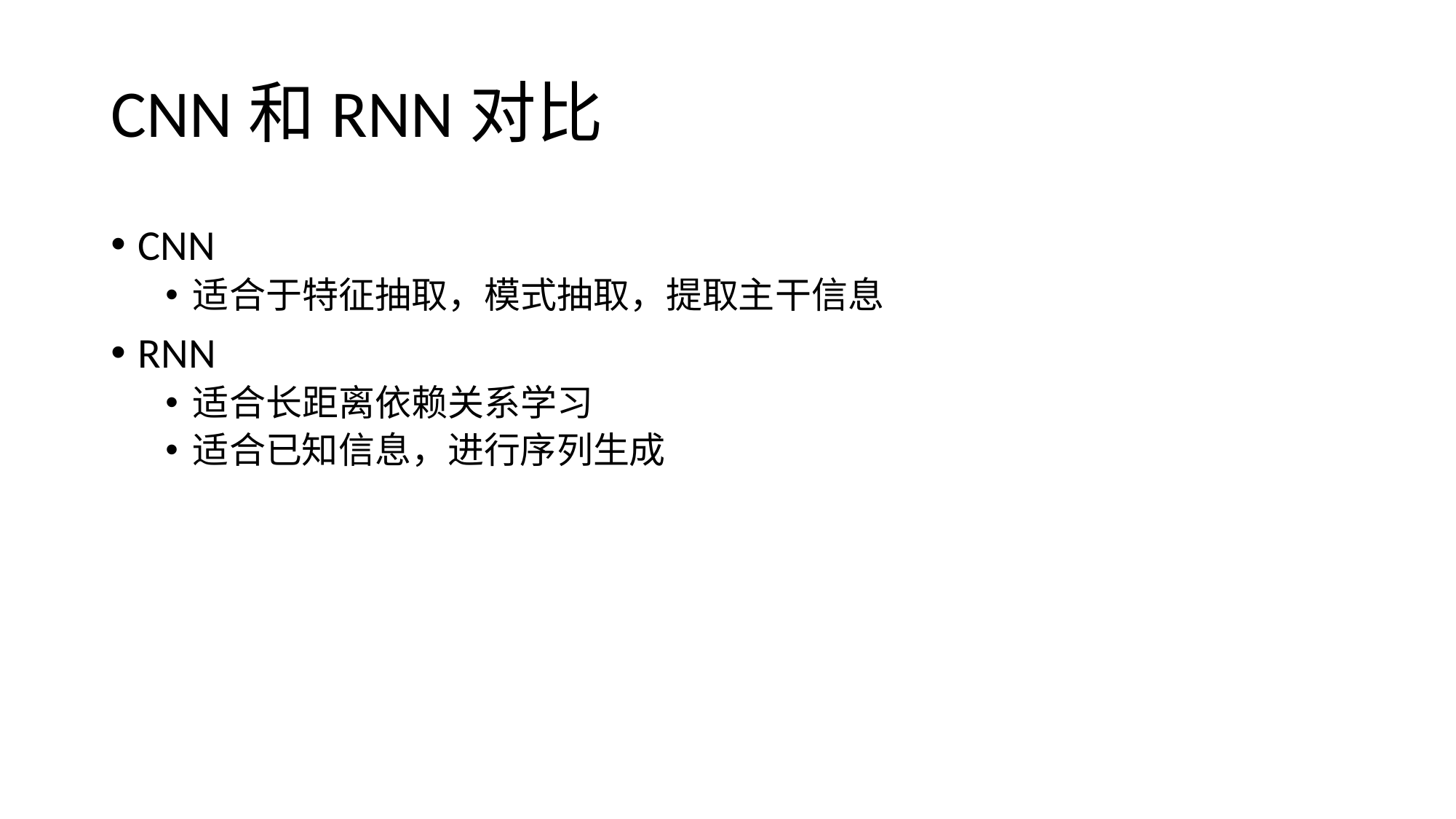

# CNN和RNN对比
CNN
适合于特征抽取，模式抽取，提取主干信息
RNN
适合长距离依赖关系学习
适合已知信息，进行序列生成